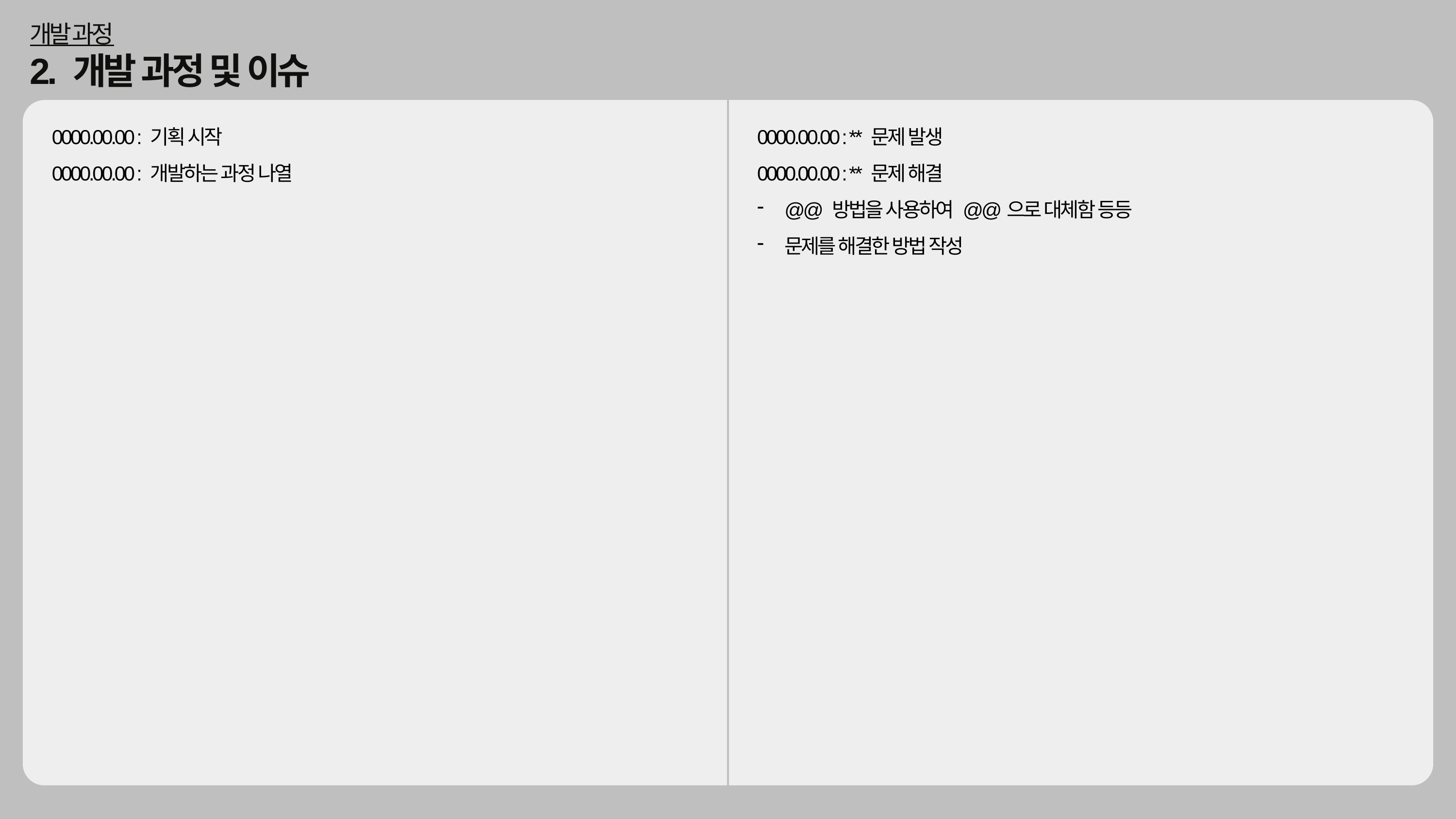

개발 과정
2. 개발 과정 및 이슈

0000.00.00 : 기획 시작
0000.00.00 : 개발하는 과정 나열

0000.00.00 : ** 문제 발생
0000.00.00 : ** 문제 해결
@@ 방법을 사용하여 @@으로 대체함 등등
문제를 해결한 방법 작성